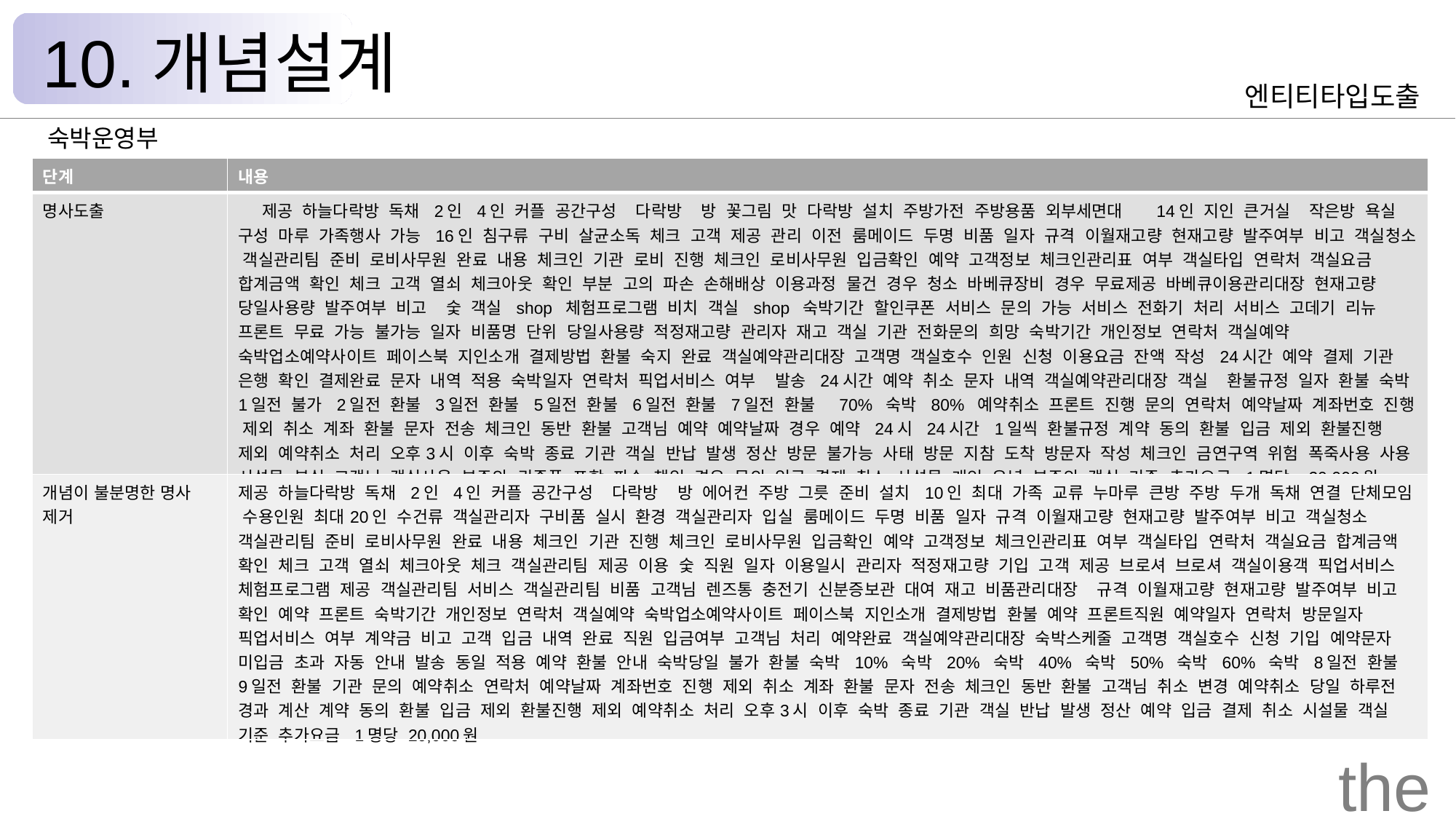

10.개념설계

엔티티타입도출
숙박운영부
| 단계 | 내용 |
| --- | --- |
| 명사도출 | 제공 하늘다락방 독채 2인 4인 커플 공간구성 다락방 방 꽃그림 맛 다락방 설치 주방가전 주방용품 외부세면대 14인 지인 큰거실 작은방 욕실 구성 마루 가족행사 가능 16인 침구류 구비 살균소독 체크 고객 제공 관리 이전 룸메이드 두명 비품 일자 규격 이월재고량 현재고량 발주여부 비고 객실청소 객실관리팀 준비 로비사무원 완료 내용 체크인 기관 로비 진행 체크인 로비사무원 입금확인 예약 고객정보 체크인관리표 여부 객실타입 연락처 객실요금 합계금액 확인 체크 고객 열쇠 체크아웃 확인 부분 고의 파손 손해배상 이용과정 물건 경우 청소 바베큐장비 경우 무료제공 바베큐이용관리대장 현재고량 당일사용량 발주여부 비고 숯 객실 shop 체험프로그램 비치 객실 shop 숙박기간 할인쿠폰 서비스 문의 가능 서비스 전화기 처리 서비스 고데기 리뉴 프론트 무료 가능 불가능 일자 비품명 단위 당일사용량 적정재고량 관리자 재고 객실 기관 전화문의 희망 숙박기간 개인정보 연락처 객실예약 숙박업소예약사이트 페이스북 지인소개 결제방법 환불 숙지 완료 객실예약관리대장 고객명 객실호수 인원 신청 이용요금 잔액 작성 24시간 예약 결제 기관 은행 확인 결제완료 문자 내역 적용 숙박일자 연락처 픽업서비스 여부 발송 24시간 예약 취소 문자 내역 객실예약관리대장 객실 환불규정 일자 환불 숙박1일전 불가 2일전 환불 3일전 환불 5일전 환불 6일전 환불 7일전 환불 70% 숙박 80% 예약취소 프론트 진행 문의 연락처 예약날짜 계좌번호 진행 제외 취소 계좌 환불 문자 전송 체크인 동반 환불 고객님 예약 예약날짜 경우 예약 24시 24시간 1일씩 환불규정 계약 동의 환불 입금 제외 환불진행 제외 예약취소 처리 오후3시 이후 숙박 종료 기관 객실 반납 발생 정산 방문 불가능 사태 방문 지참 도착 방문자 작성 체크인 금연구역 위험 폭죽사용 사용 시설물 분실 고객님 객실사용 부주의 귀중품 포함 파손 책임 경우 문의 입금 결제 취소 시설물 개인 유념 부주의 객실 기준 추가요금 1명당 20,000원 |
| 개념이 불분명한 명사 제거 | 제공 하늘다락방 독채 2인 4인 커플 공간구성 다락방 방 에어컨 주방 그릇 준비 설치 10인 최대 가족 교류 누마루 큰방 주방 두개 독채 연결 단체모임 수용인원 최대20인 수건류 객실관리자 구비품 실시 환경 객실관리자 입실 룸메이드 두명 비품 일자 규격 이월재고량 현재고량 발주여부 비고 객실청소 객실관리팀 준비 로비사무원 완료 내용 체크인 기관 진행 체크인 로비사무원 입금확인 예약 고객정보 체크인관리표 여부 객실타입 연락처 객실요금 합계금액 확인 체크 고객 열쇠 체크아웃 체크 객실관리팀 제공 이용 숯 직원 일자 이용일시 관리자 적정재고량 기입 고객 제공 브로셔 브로셔 객실이용객 픽업서비스 체험프로그램 제공 객실관리팀 서비스 객실관리팀 비품 고객님 렌즈통 충전기 신분증보관 대여 재고 비품관리대장 규격 이월재고량 현재고량 발주여부 비고 확인 예약 프론트 숙박기간 개인정보 연락처 객실예약 숙박업소예약사이트 페이스북 지인소개 결제방법 환불 예약 프론트직원 예약일자 연락처 방문일자 픽업서비스 여부 계약금 비고 고객 입금 내역 완료 직원 입금여부 고객님 처리 예약완료 객실예약관리대장 숙박스케줄 고객명 객실호수 신청 기입 예약문자 미입금 초과 자동 안내 발송 동일 적용 예약 환불 안내 숙박당일 불가 환불 숙박 10% 숙박 20% 숙박 40% 숙박 50% 숙박 60% 숙박 8일전 환불 9일전 환불 기관 문의 예약취소 연락처 예약날짜 계좌번호 진행 제외 취소 계좌 환불 문자 전송 체크인 동반 환불 고객님 취소 변경 예약취소 당일 하루전 경과 계산 계약 동의 환불 입금 제외 환불진행 제외 예약취소 처리 오후3시 이후 숙박 종료 기관 객실 반납 발생 정산 예약 입금 결제 취소 시설물 객실 기준 추가요금 1명당 20,000원 |
the Palace